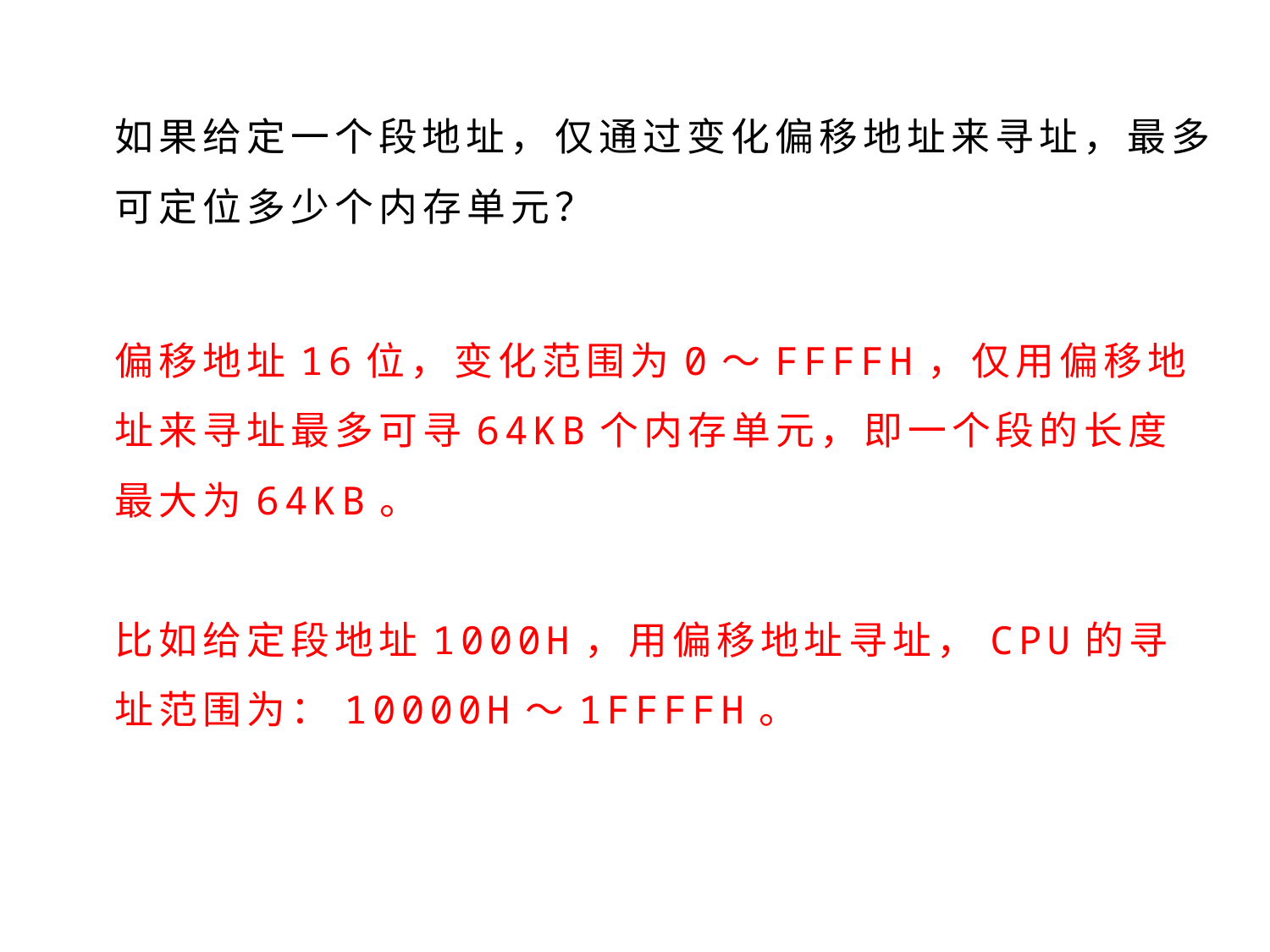

如果给定一个段地址，仅通过变化偏移地址来寻址，最多可定位多少个内存单元？
偏移地址16位，变化范围为0～FFFFH，仅用偏移地址来寻址最多可寻64KB个内存单元，即一个段的长度最大为64KB。

比如给定段地址1000H，用偏移地址寻址，CPU的寻址范围为：10000H～1FFFFH。